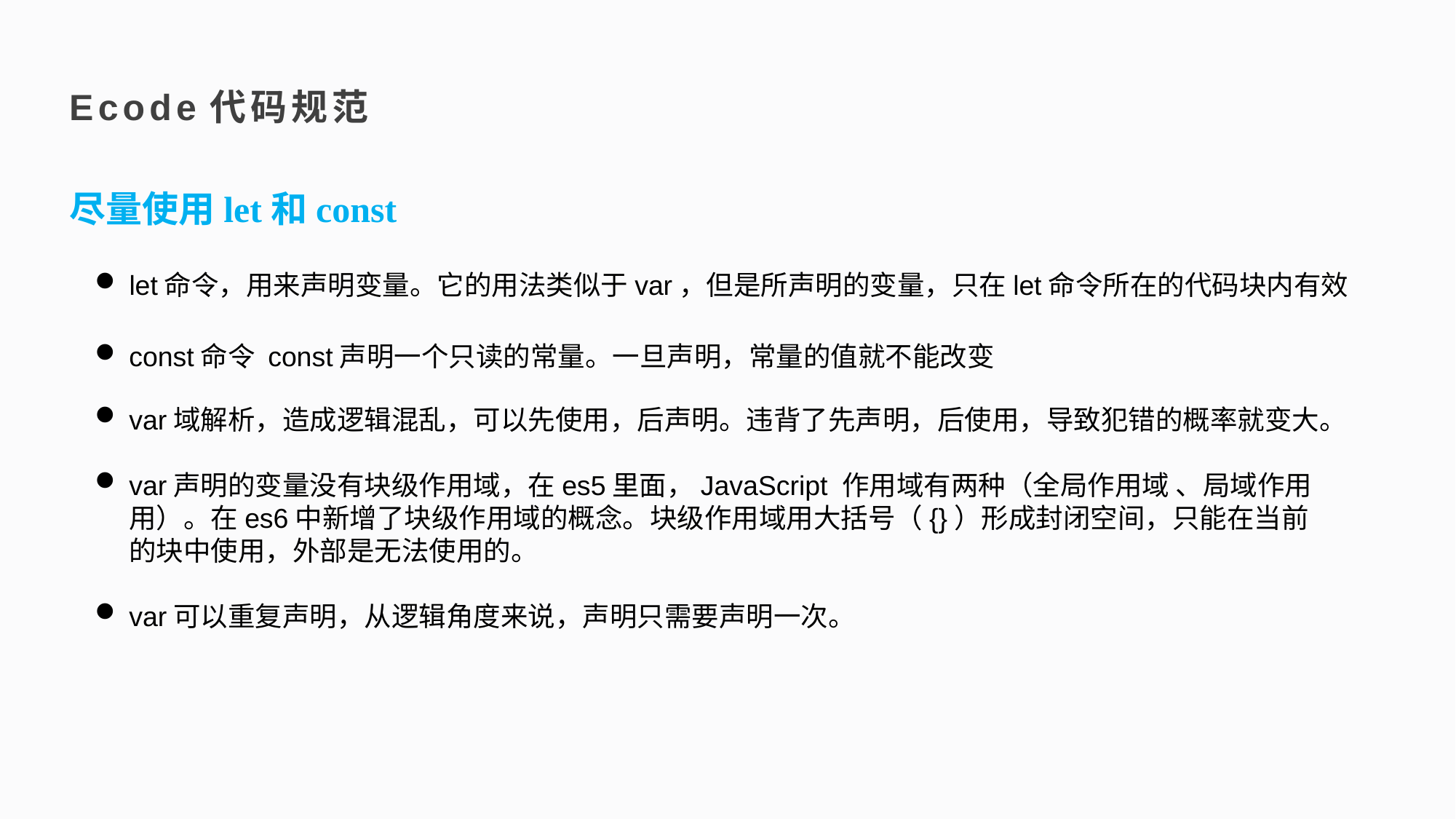

Ecode代码规范
尽量使用let和const
let命令，用来声明变量。它的用法类似于var，但是所声明的变量，只在let命令所在的代码块内有效
const命令 const声明一个只读的常量。一旦声明，常量的值就不能改变
var域解析，造成逻辑混乱，可以先使用，后声明。违背了先声明，后使用，导致犯错的概率就变大。

var声明的变量没有块级作用域，在es5里面，JavaScript 作用域有两种（全局作用域 、局域作用用）。在es6中新增了块级作用域的概念。块级作用域用大括号（{}）形成封闭空间，只能在当前的块中使用，外部是无法使用的。

var可以重复声明，从逻辑角度来说，声明只需要声明一次。